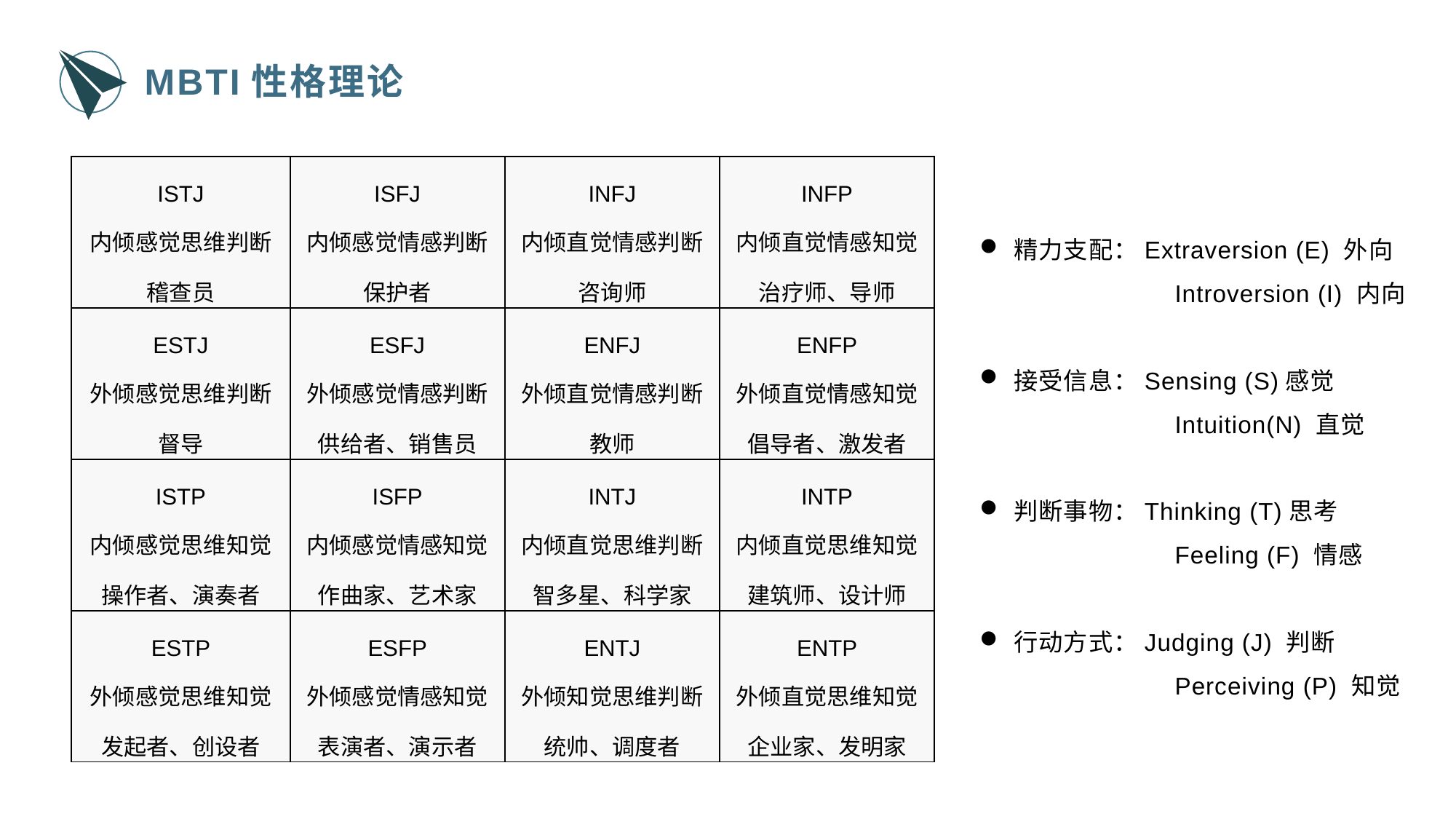

MBTI性格理论
| ISTJ 内倾感觉思维判断 稽查员 | ISFJ 内倾感觉情感判断 保护者 | INFJ 内倾直觉情感判断 咨询师 | INFP 内倾直觉情感知觉 治疗师、导师 |
| --- | --- | --- | --- |
| ESTJ 外倾感觉思维判断 督导 | ESFJ 外倾感觉情感判断 供给者、销售员 | ENFJ 外倾直觉情感判断 教师 | ENFP 外倾直觉情感知觉 倡导者、激发者 |
| ISTP 内倾感觉思维知觉 操作者、演奏者 | ISFP 内倾感觉情感知觉 作曲家、艺术家 | INTJ 内倾直觉思维判断 智多星、科学家 | INTP 内倾直觉思维知觉 建筑师、设计师 |
| ESTP 外倾感觉思维知觉 发起者、创设者 | ESFP 外倾感觉情感知觉 表演者、演示者 | ENTJ 外倾知觉思维判断 统帅、调度者 | ENTP 外倾直觉思维知觉 企业家、发明家 |
精力支配：Extraversion (E) 外向
                          Introversion (I) 内向

接受信息：Sensing (S)感觉
                          Intuition(N) 直觉

判断事物：Thinking (T)思考
                          Feeling (F) 情感

行动方式：Judging (J) 判断
                          Perceiving (P) 知觉